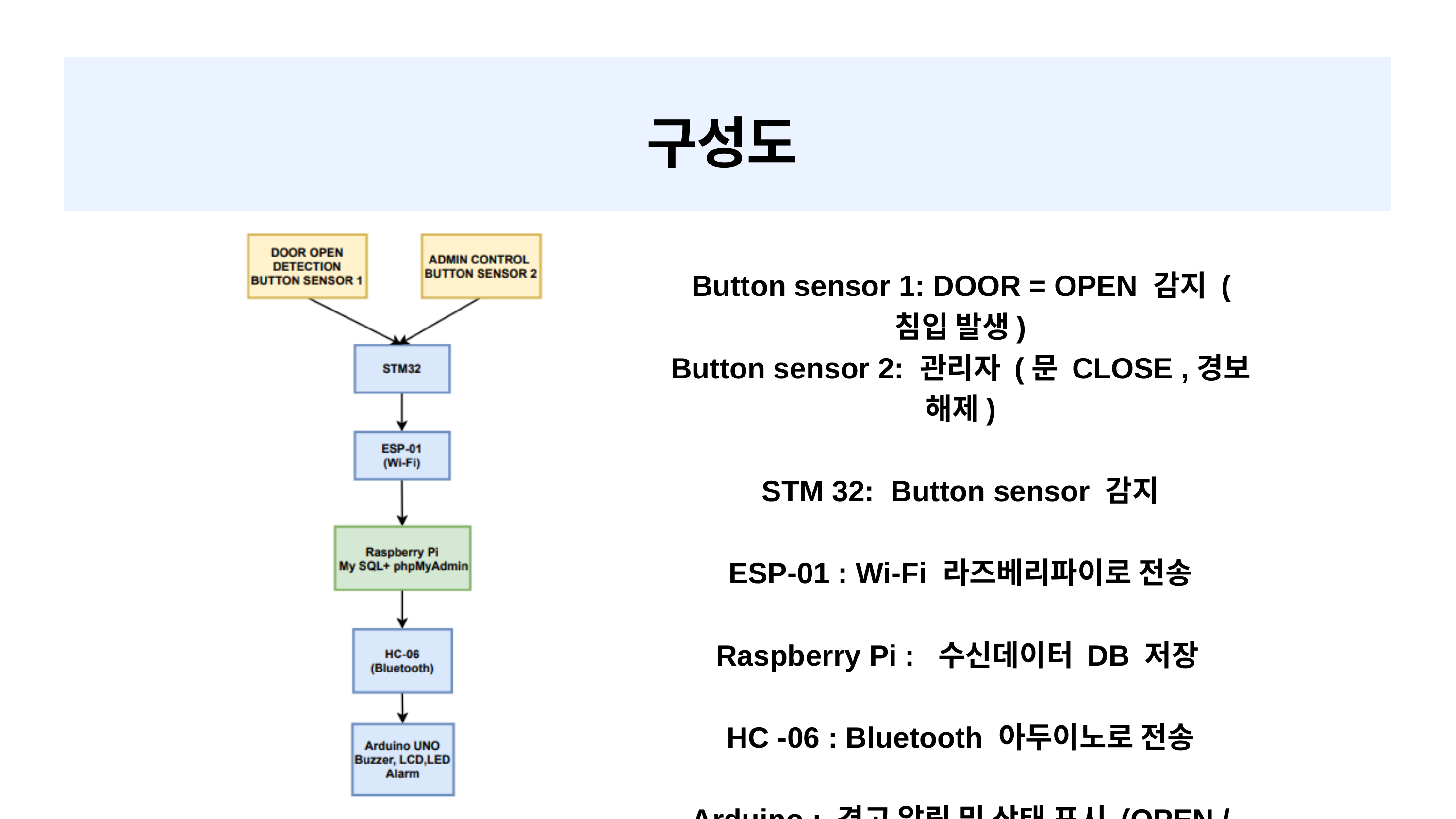

구성도

 Button sensor 1: DOOR = OPEN 감지 (침입 발생)
Button sensor 2: 관리자 (문 CLOSE ,경보 해제)

STM 32:  Button sensor 감지

ESP-01 : Wi-Fi 라즈베리파이로 전송

Raspberry Pi :  수신데이터 DB 저장

HC -06 : Bluetooth 아두이노로 전송

Arduino : 경고 알림 및 상태 표시 (OPEN / CLOSE)